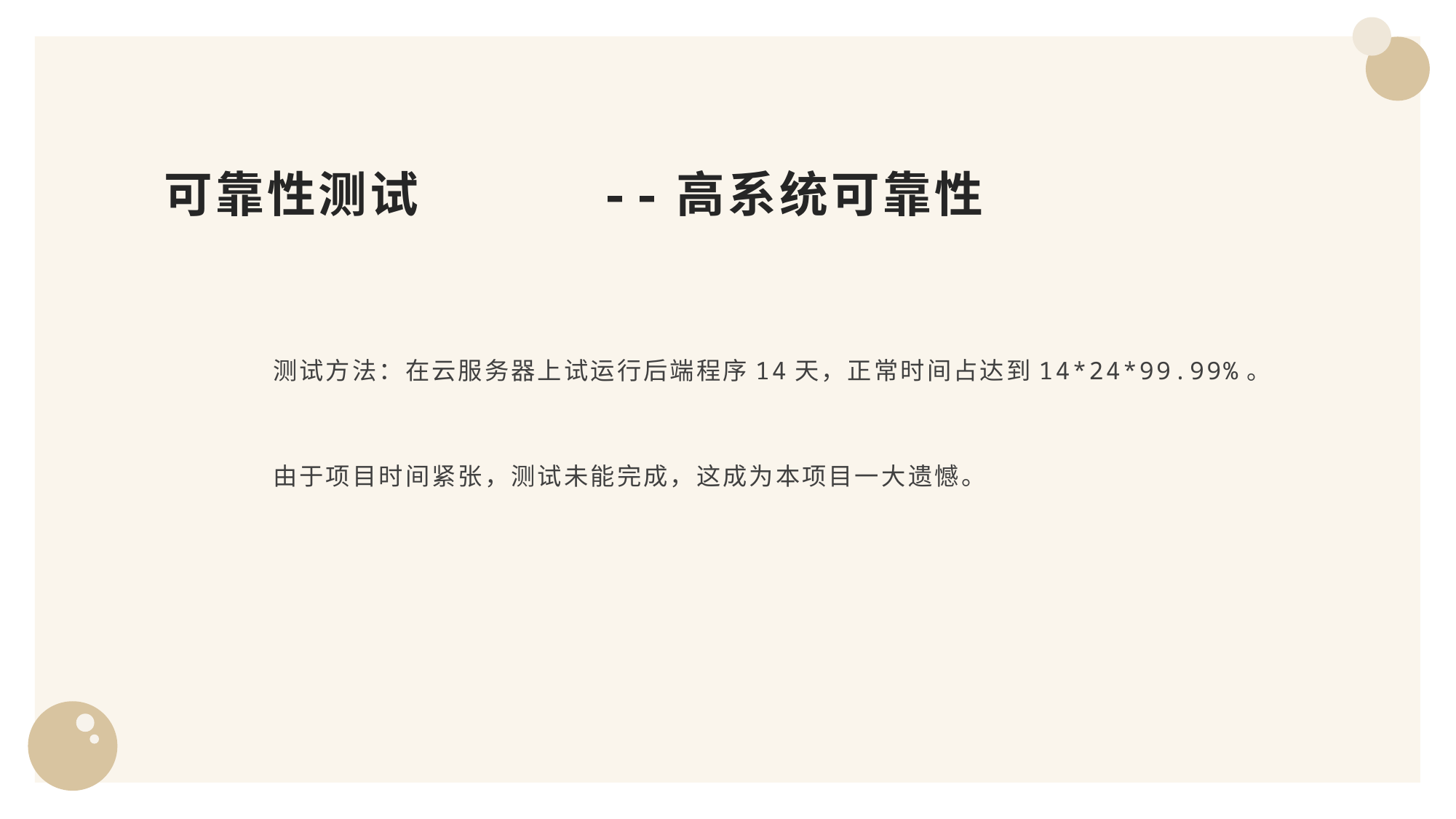

# 可靠性测试		--高系统可靠性

	测试方法：在云服务器上试运行后端程序14天，正常时间占达到14*24*99.99%。

	由于项目时间紧张，测试未能完成，这成为本项目一大遗憾。